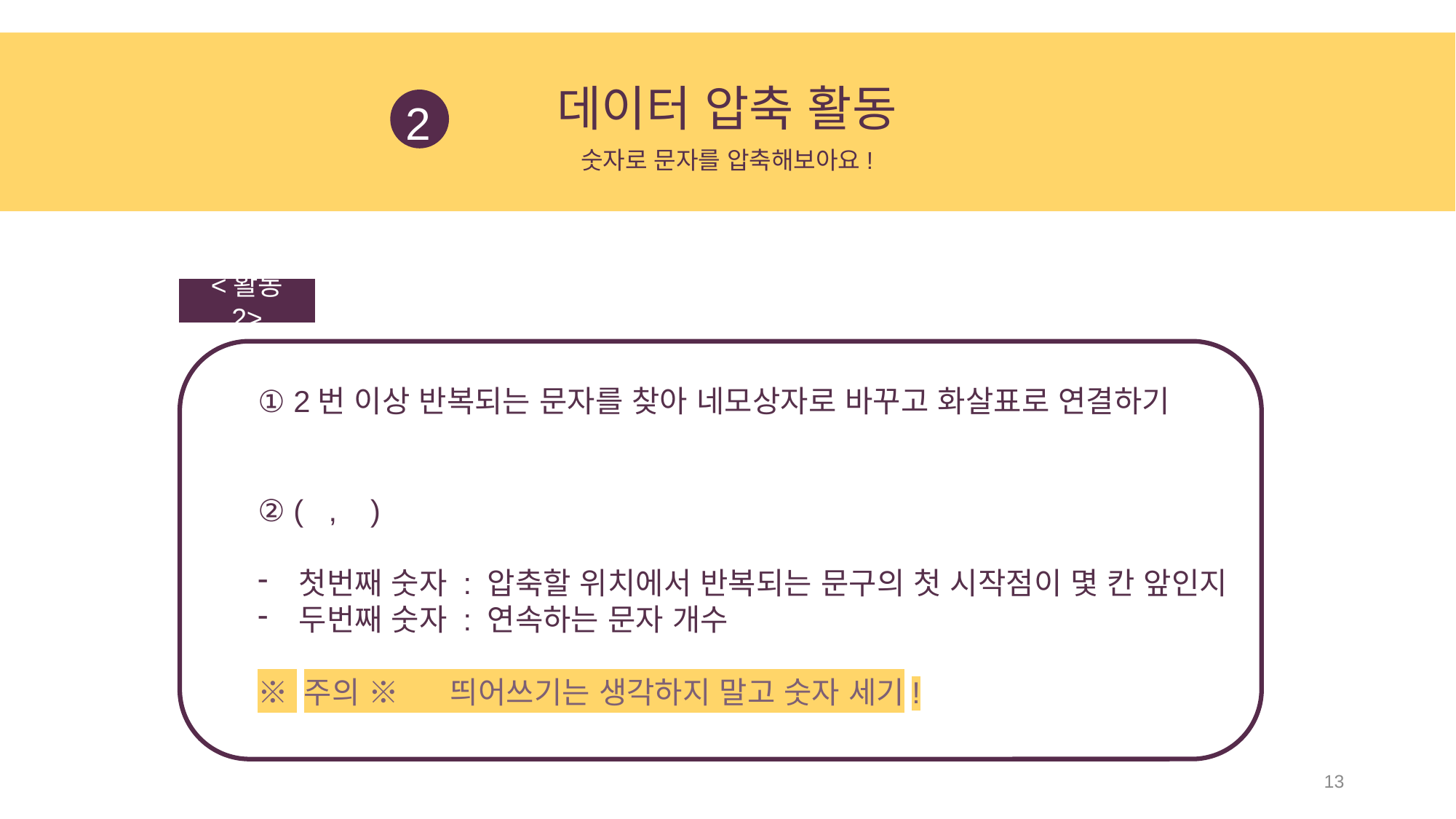

데이터 압축 활동

2
숫자로 문자를 압축해보아요!
<활동 2>

① 2번 이상 반복되는 문자를 찾아 네모상자로 바꾸고 화살표로 연결하기

② (   ,    )

첫번째 숫자 : 압축할 위치에서 반복되는 문구의 첫 시작점이 몇 칸 앞인지
두번째 숫자 : 연속하는 문자 개수

※ 주의 ※      띄어쓰기는 생각하지 말고 숫자 세기!
13